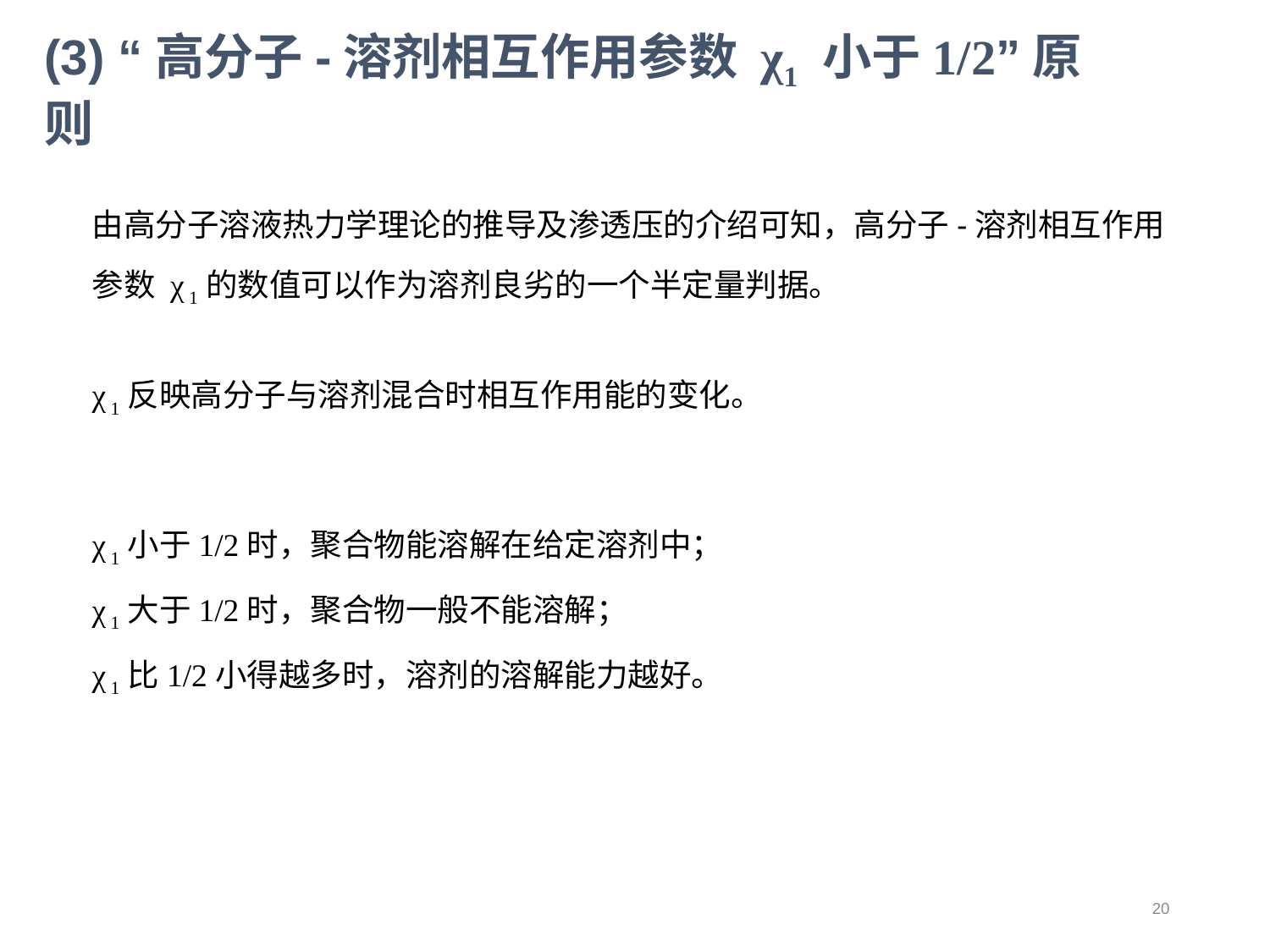

(3) “高分子-溶剂相互作用参数 χ1 小于1/2”原则
由高分子溶液热力学理论的推导及渗透压的介绍可知，高分子-溶剂相互作用参数 χ 1的数值可以作为溶剂良劣的一个半定量判据。
χ 1反映高分子与溶剂混合时相互作用能的变化。
χ 1小于1/2时，聚合物能溶解在给定溶剂中；
χ 1大于1/2时，聚合物一般不能溶解；
χ 1比1/2小得越多时，溶剂的溶解能力越好。
20